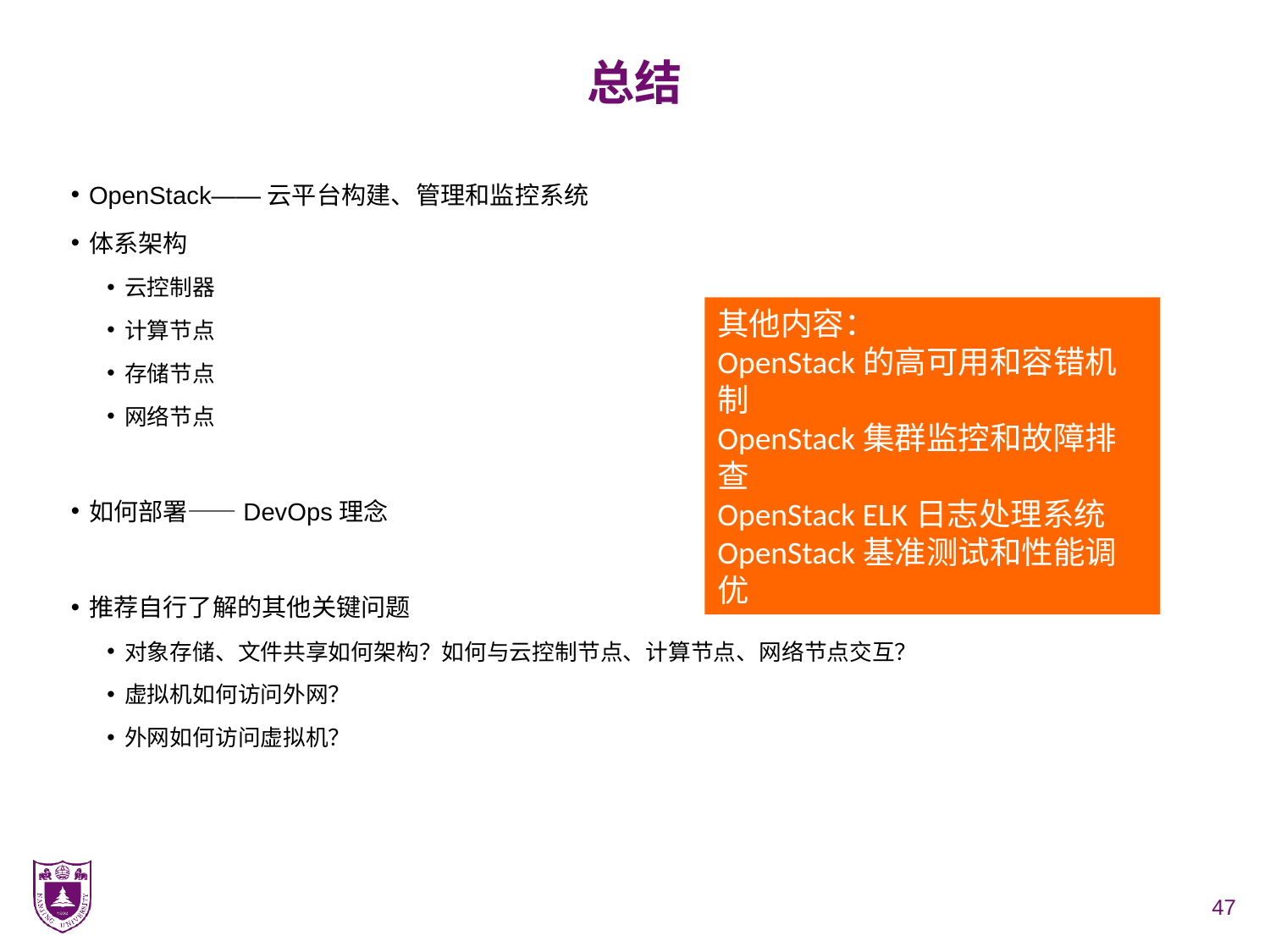

# 总结
OpenStack——云平台构建、管理和监控系统
体系架构
云控制器
计算节点
存储节点
网络节点

如何部署——DevOps理念

推荐自行了解的其他关键问题
对象存储、文件共享如何架构？如何与云控制节点、计算节点、网络节点交互？
虚拟机如何访问外网？
外网如何访问虚拟机？
其他内容：
OpenStack的高可用和容错机制
OpenStack集群监控和故障排查
OpenStack ELK日志处理系统
OpenStack基准测试和性能调优
47